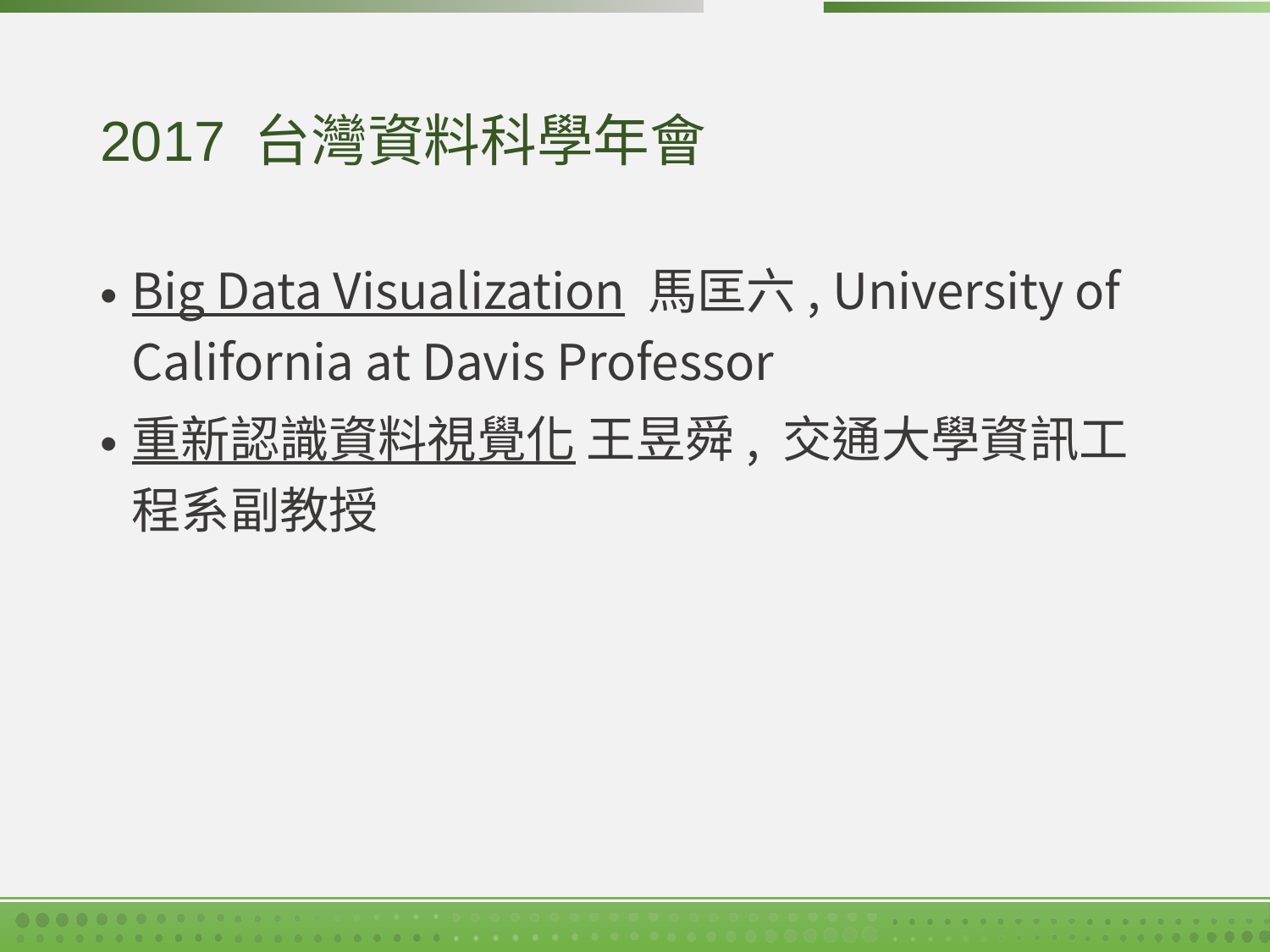

# 2017 台灣資料科學年會
Big Data Visualization 馬匡六, University of California at Davis Professor
重新認識資料視覺化 王昱舜, 交通大學資訊工程系副教授